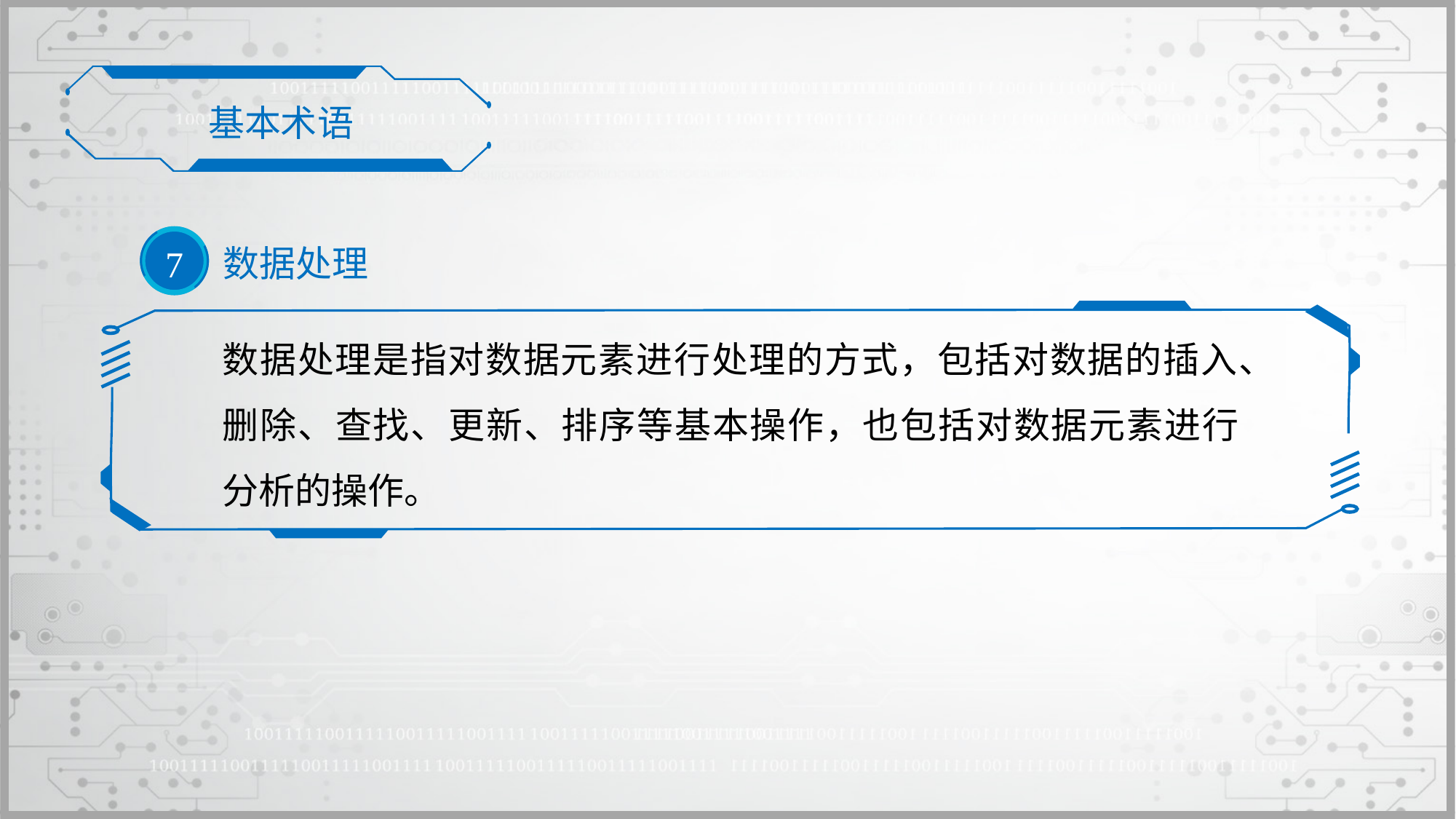

基本术语

数据处理

7

数据处理是指对数据元素进行处理的方式，包括对数据的插入、删除、查找、更新、排序等基本操作，也包括对数据元素进行分析的操作。